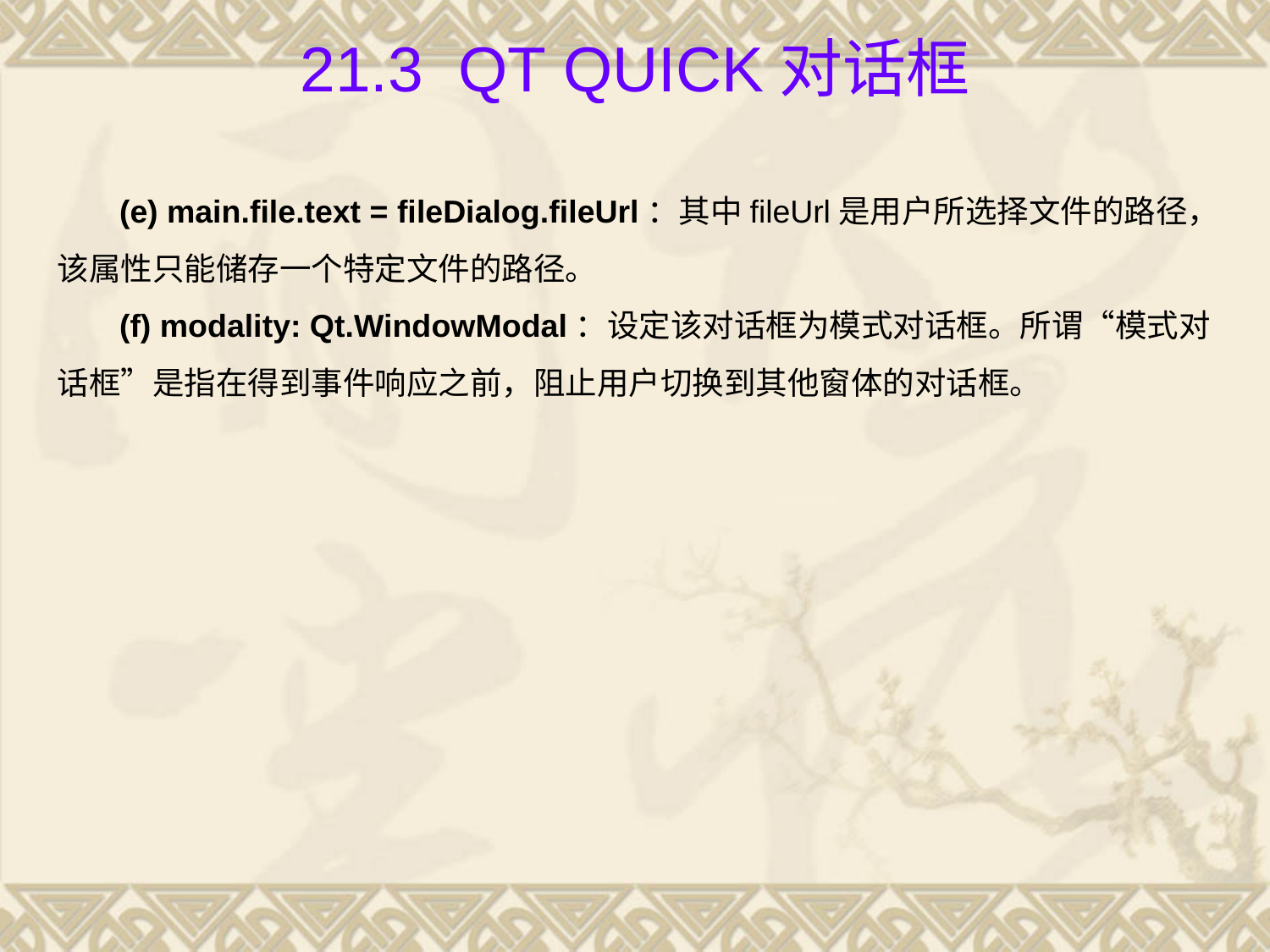

# 21.3  Qt Quick对话框
(e) main.file.text = fileDialog.fileUrl：其中fileUrl是用户所选择文件的路径，该属性只能储存一个特定文件的路径。
(f) modality: Qt.WindowModal：设定该对话框为模式对话框。所谓“模式对话框”是指在得到事件响应之前，阻止用户切换到其他窗体的对话框。